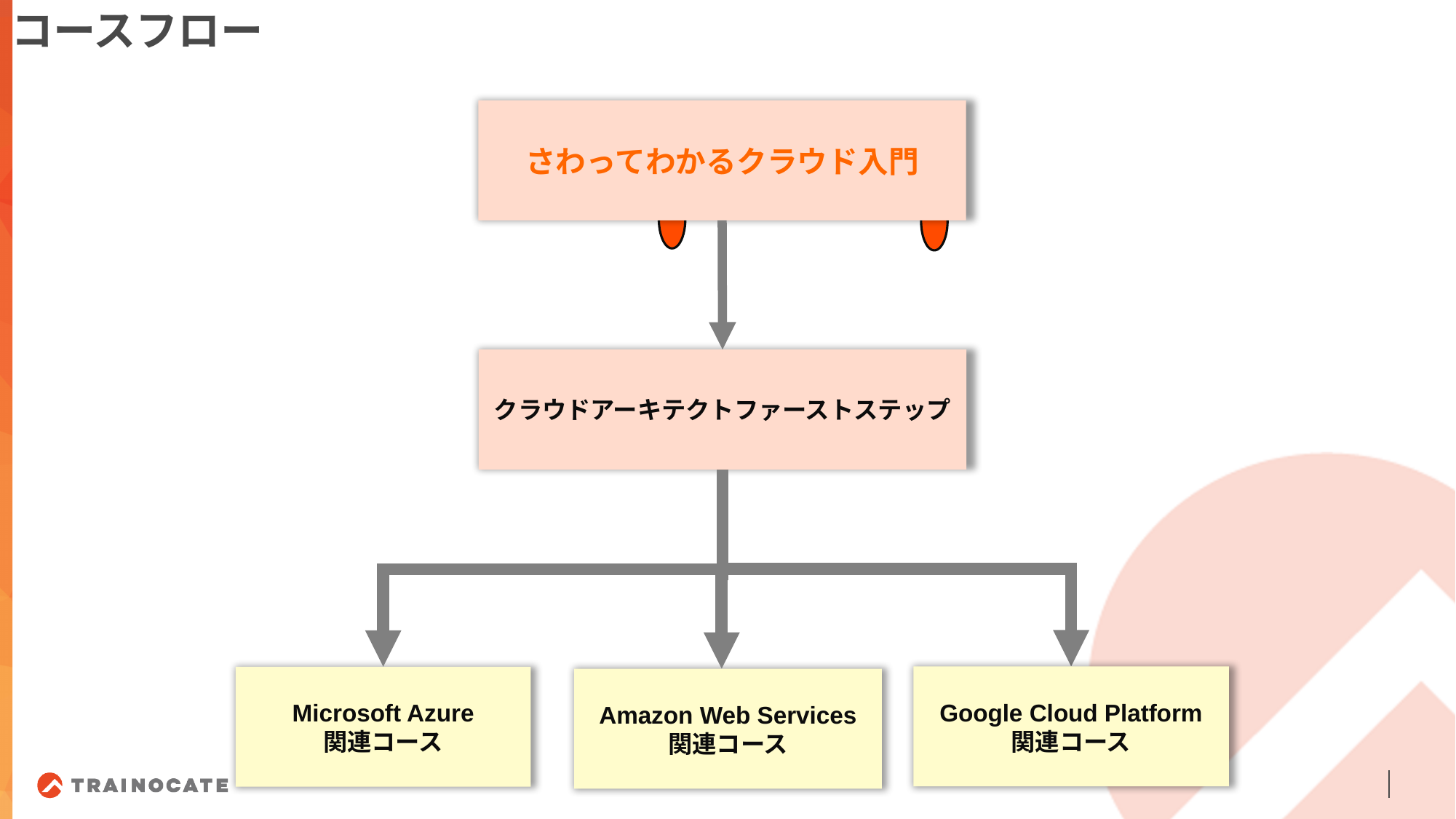

コースフロー
さわってわかるクラウド入門

クラウドアーキテクトファーストステップ
Google Cloud Platform
関連コース
Microsoft Azure
関連コース
Amazon Web Services
関連コース